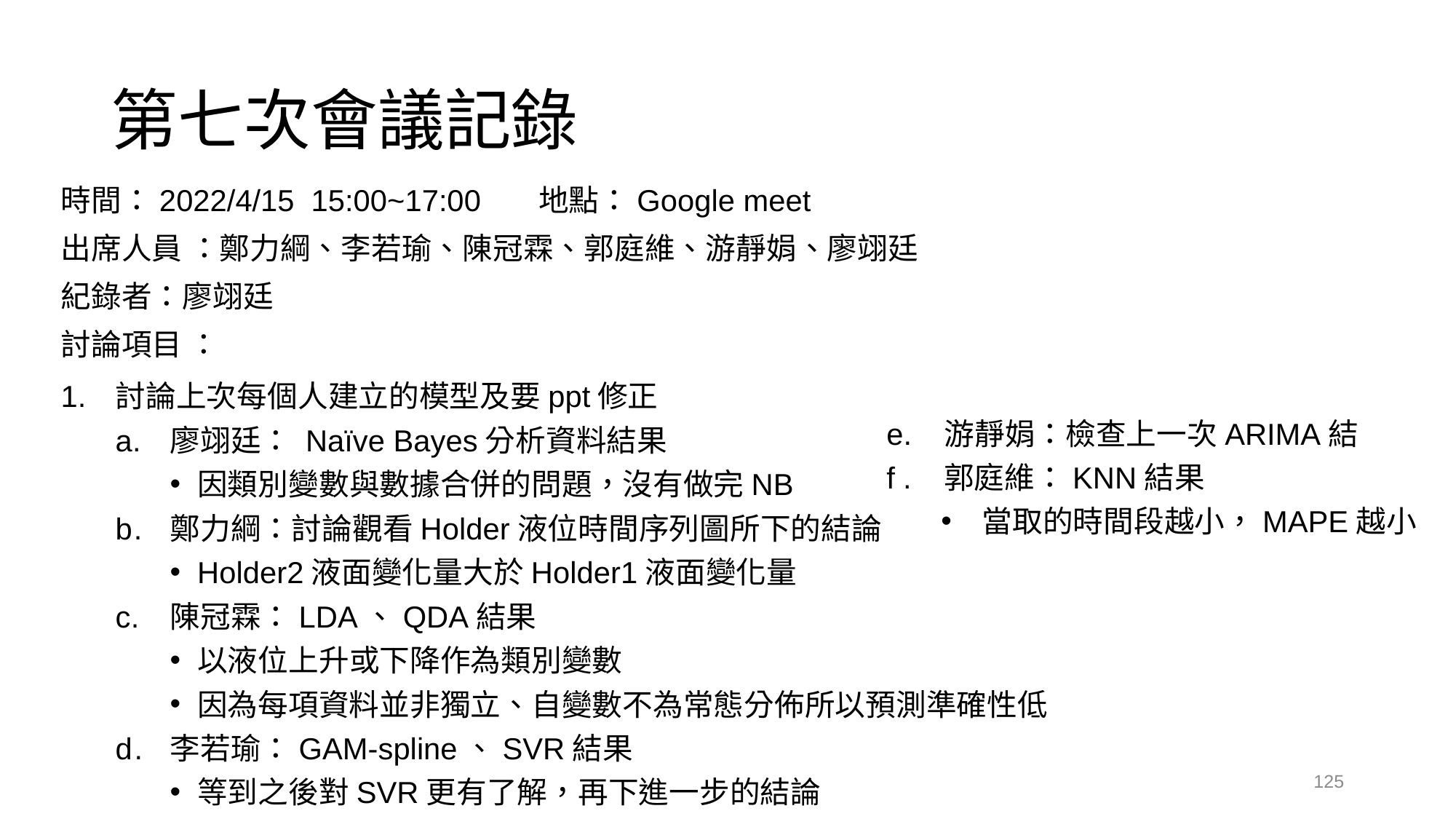

# 第七次會議記錄
時間：2022/4/15  15:00~17:00      地點：Google meet
出席人員 ：鄭力綱、李若瑜、陳冠霖、郭庭維、游靜娟、廖翊廷
紀錄者：廖翊廷
討論項目 ：
討論上次每個人建立的模型及要ppt修正
廖翊廷： Naïve Bayes分析資料結果
因類別變數與數據合併的問題，沒有做完NB
鄭力綱：討論觀看Holder液位時間序列圖所下的結論
Holder2液面變化量大於Holder1液面變化量
陳冠霖：LDA、QDA結果
以液位上升或下降作為類別變數
因為每項資料並非獨立、自變數不為常態分佈所以預測準確性低
李若瑜：GAM-spline、SVR結果
等到之後對SVR更有了解，再下進一步的結論
e.   游靜娟：檢查上一次ARIMA結
f .   郭庭維：KNN結果
當取的時間段越小，MAPE越小
125